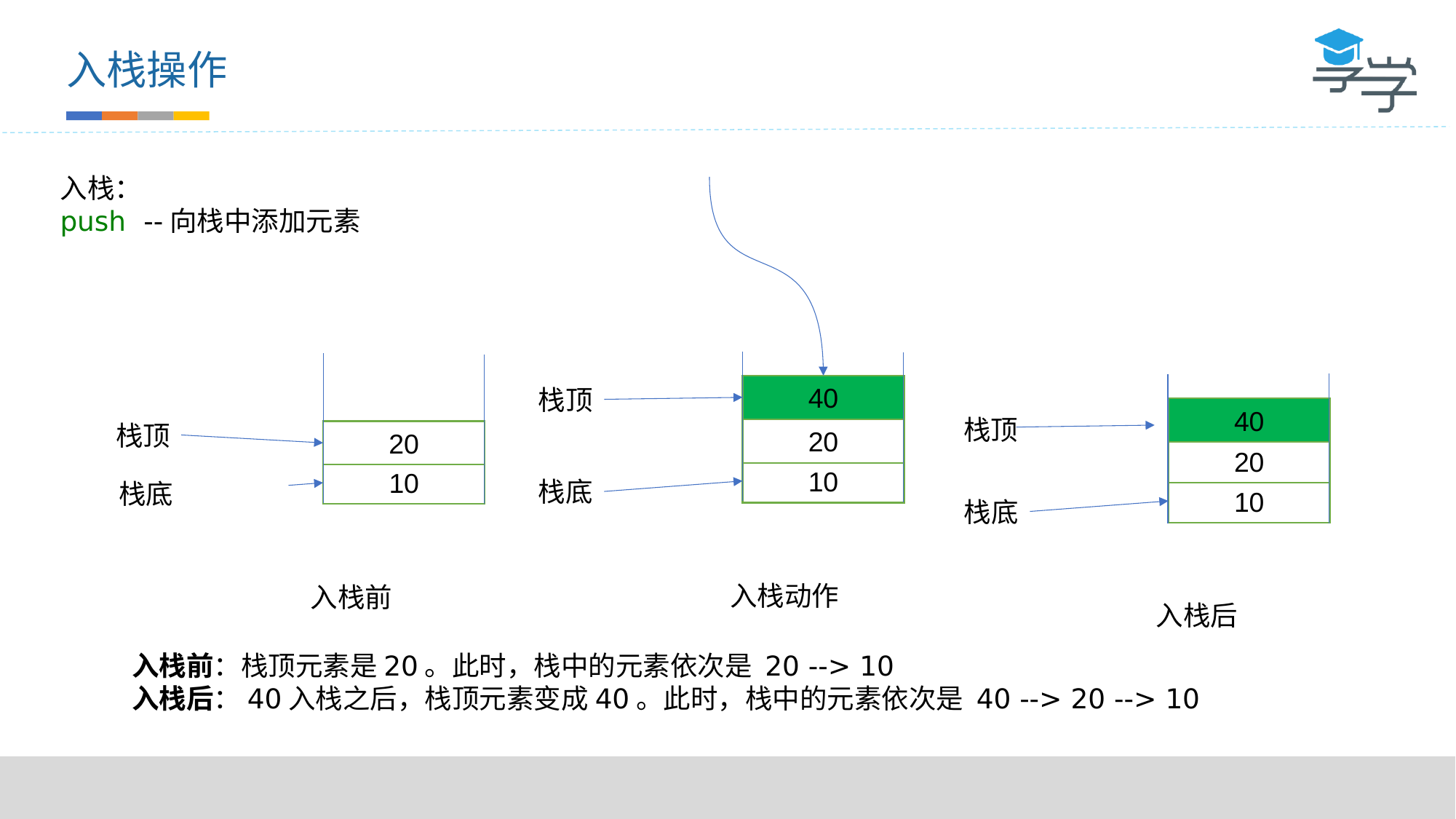

入栈操作

入栈：
push  --向栈中添加元素
40
栈顶
40
栈顶
栈顶
20
20
20
10
10
栈底
栈底
10
栈底
入栈动作
入栈前
入栈后
入栈前：栈顶元素是20。此时，栈中的元素依次是 20 --> 10 
入栈后：40入栈之后，栈顶元素变成40。此时，栈中的元素依次是 40 --> 20 --> 10